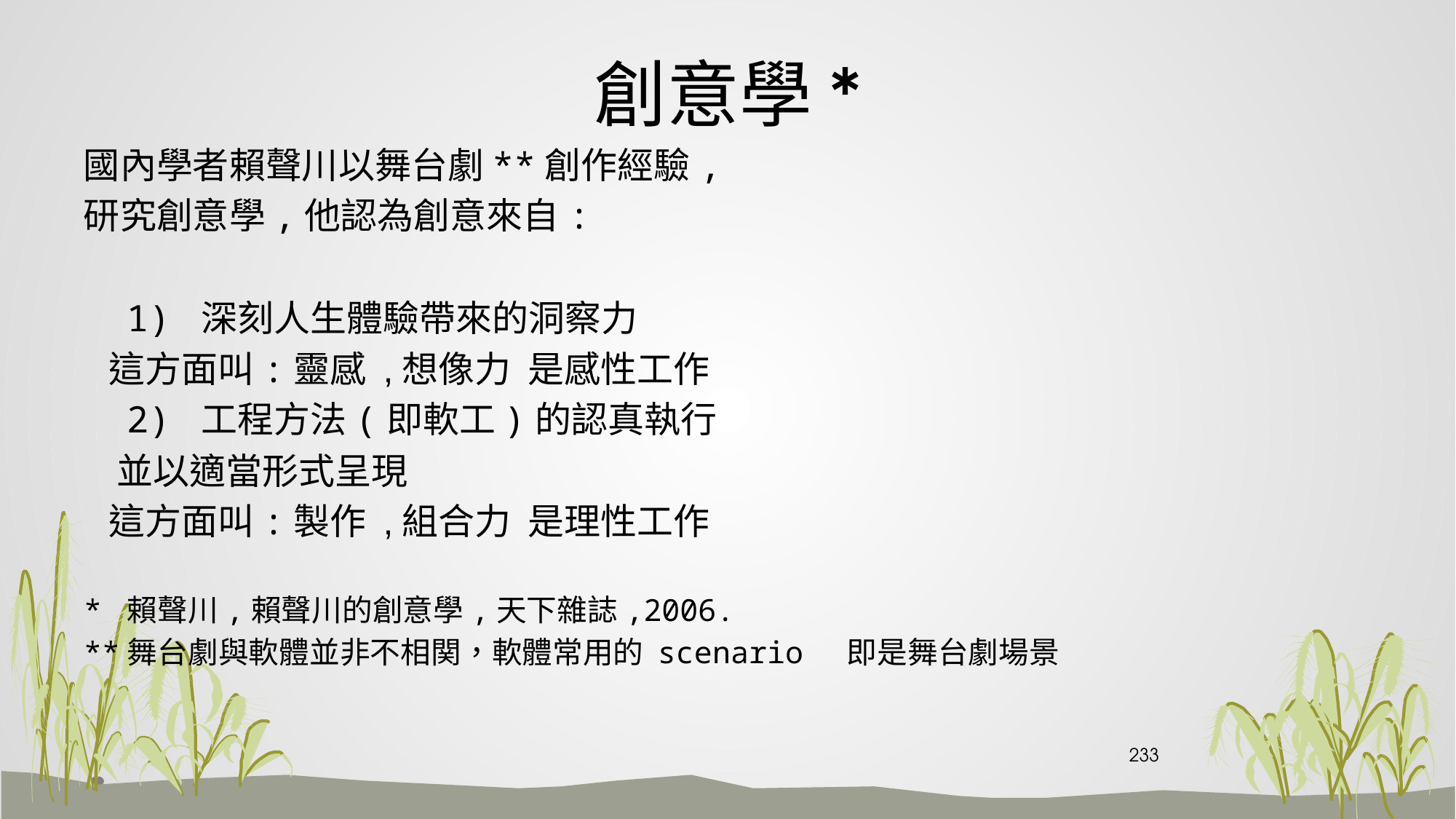

# 創意學*
國內學者賴聲川以舞台劇**創作經驗,
研究創意學,他認為創意來自:

  1) 深刻人生體驗帶來的洞察力
  這方面叫:靈感 ,想像力  是感性工作
  2) 工程方法(即軟工)的認真執行
   並以適當形式呈現
  這方面叫:製作 ,組合力  是理性工作

* 賴聲川,賴聲川的創意學,天下雜誌,2006.
**舞台劇與軟體並非不相関，軟體常用的 scenario  即是舞台劇場景

233